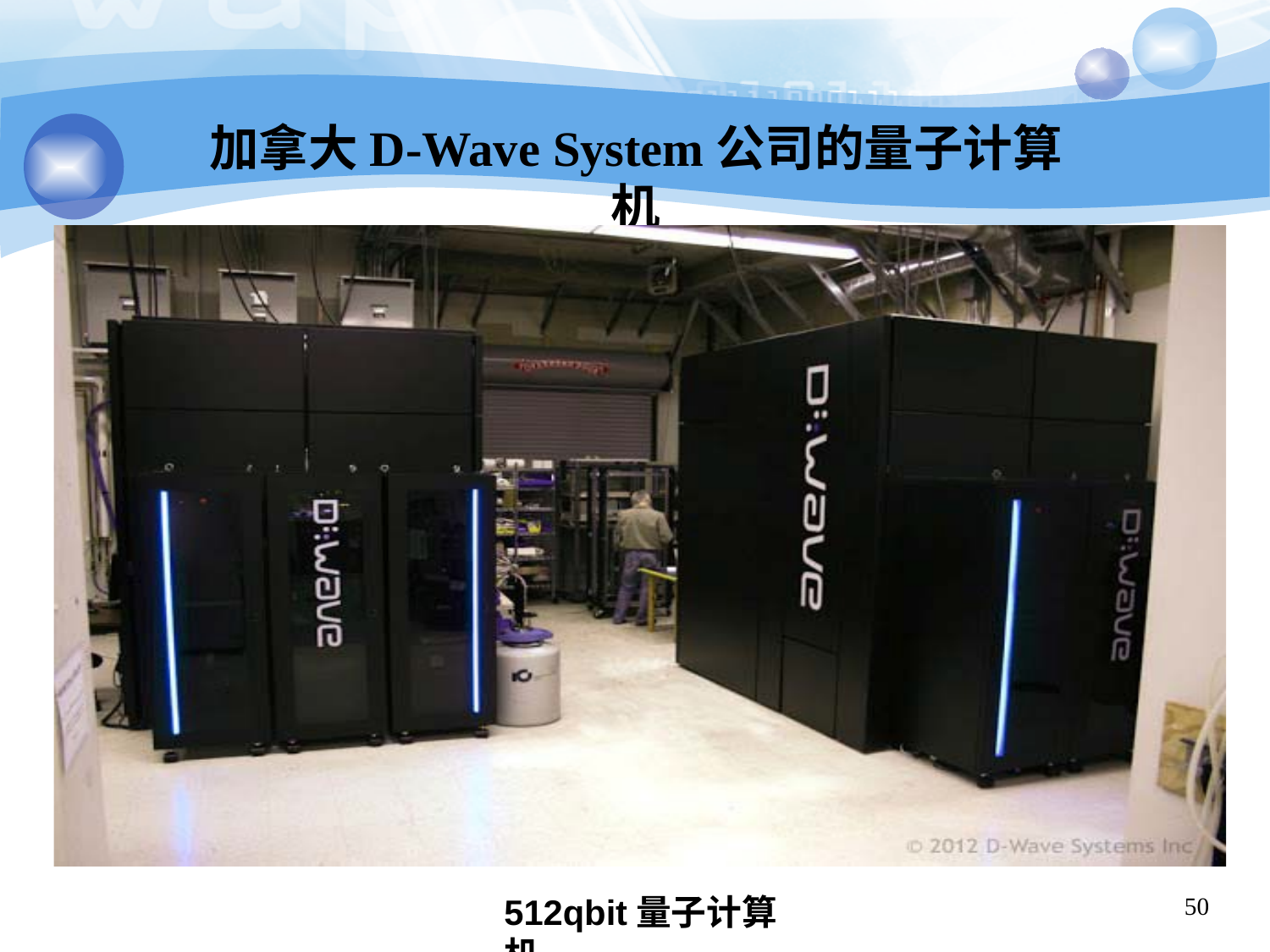

# 加拿大D-Wave System公司的量子计算机
128qbit量子计算机	处理器阵列

50
512qbit量子计算机